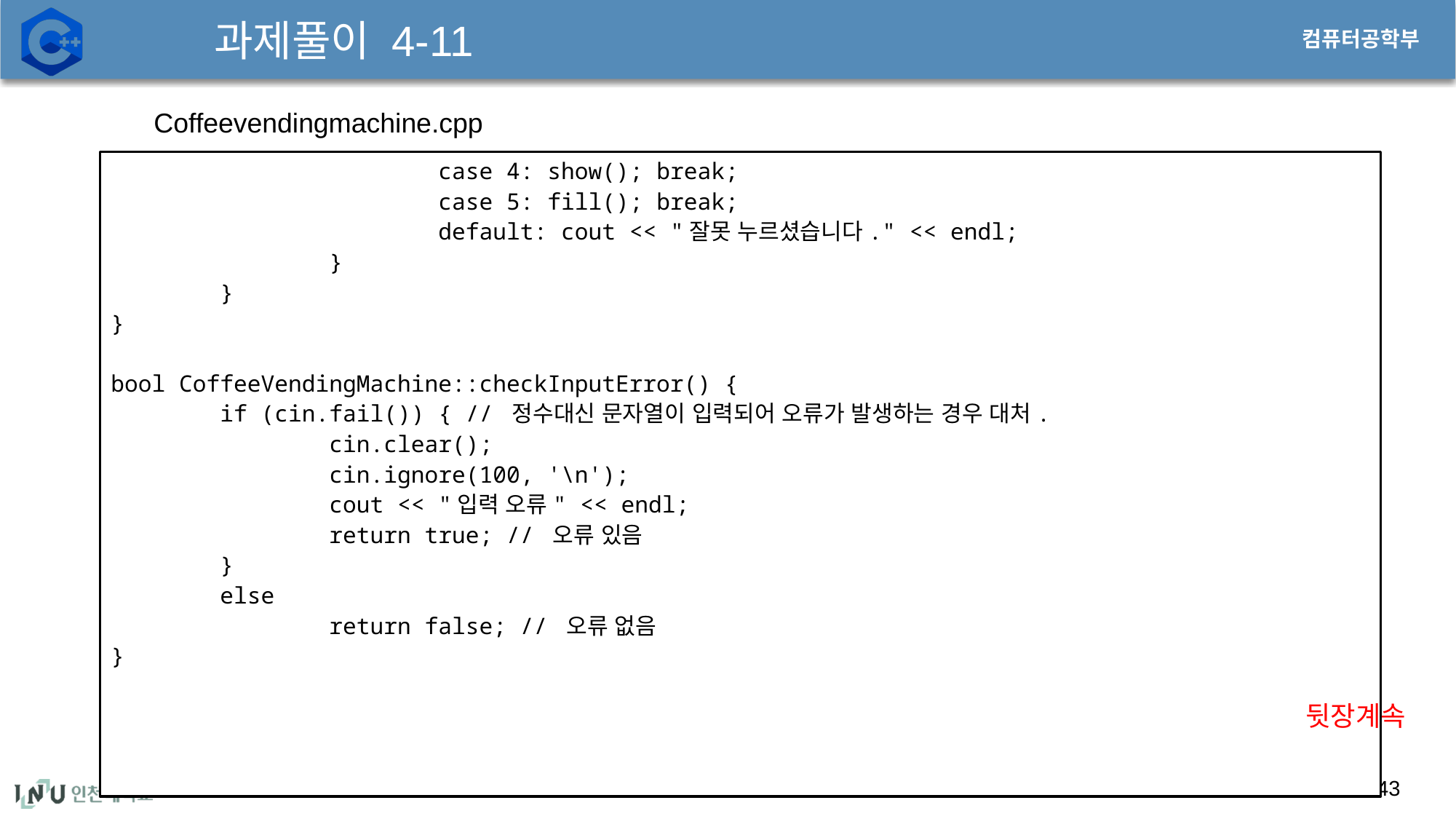

# 과제풀이 4-11
Coffeevendingmachine.cpp
			case 4: show(); break;
			case 5: fill(); break;
			default: cout << "잘못 누르셨습니다." << endl;
		}
	}
}

bool CoffeeVendingMachine::checkInputError() {
	if (cin.fail()) { // 정수대신 문자열이 입력되어 오류가 발생하는 경우 대처.
		cin.clear();
		cin.ignore(100, '\n');
		cout << "입력 오류" << endl;
		return true; // 오류 있음
	}
	else
		return false; // 오류 없음
}
뒷장계속